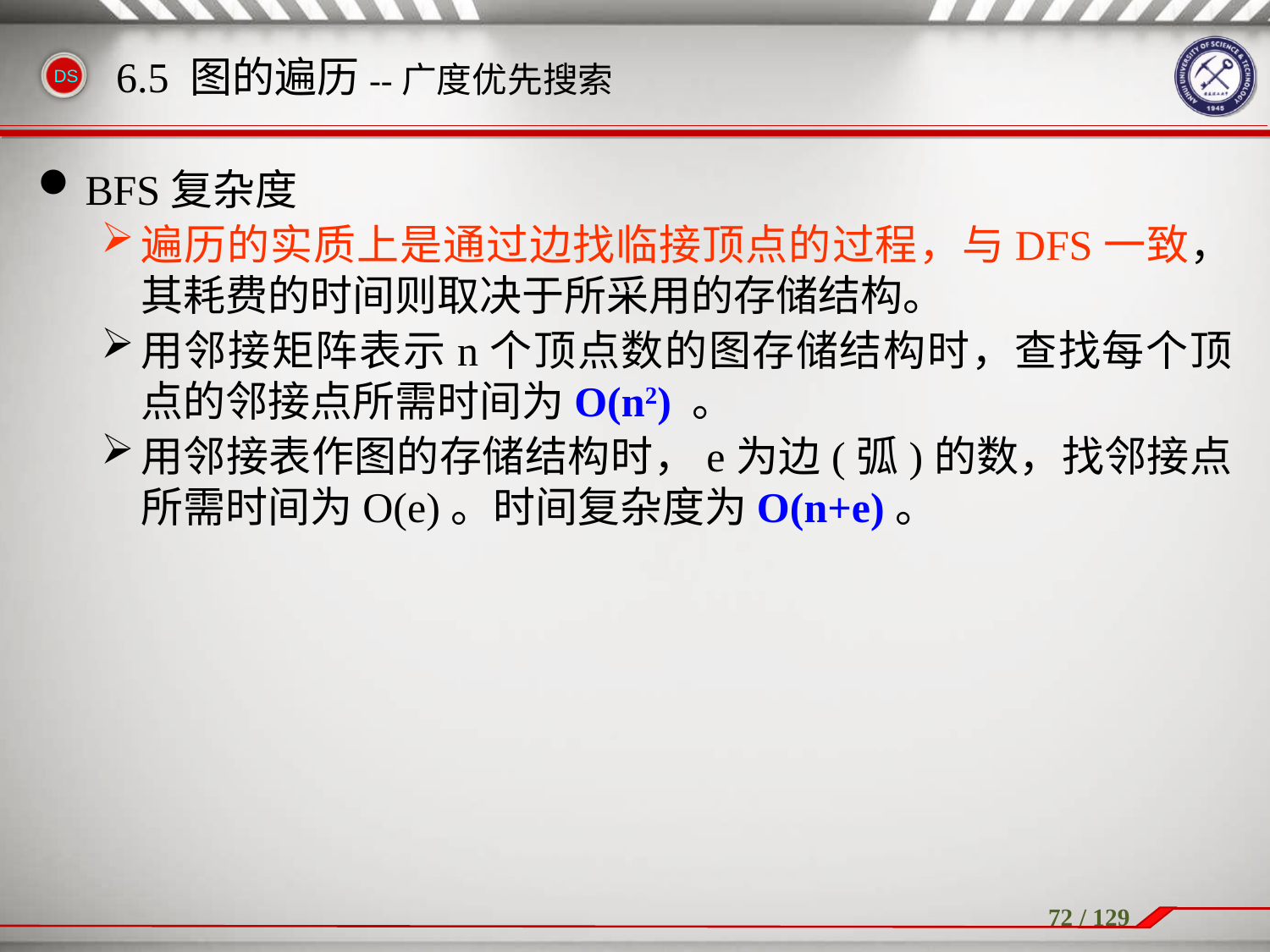

BFS复杂度
遍历的实质上是通过边找临接顶点的过程，与DFS一致，其耗费的时间则取决于所采用的存储结构。
用邻接矩阵表示n个顶点数的图存储结构时，查找每个顶点的邻接点所需时间为O(n2) 。
用邻接表作图的存储结构时，e为边(弧)的数，找邻接点所需时间为O(e)。时间复杂度为O(n+e)。

6.5 图的遍历--广度优先搜索